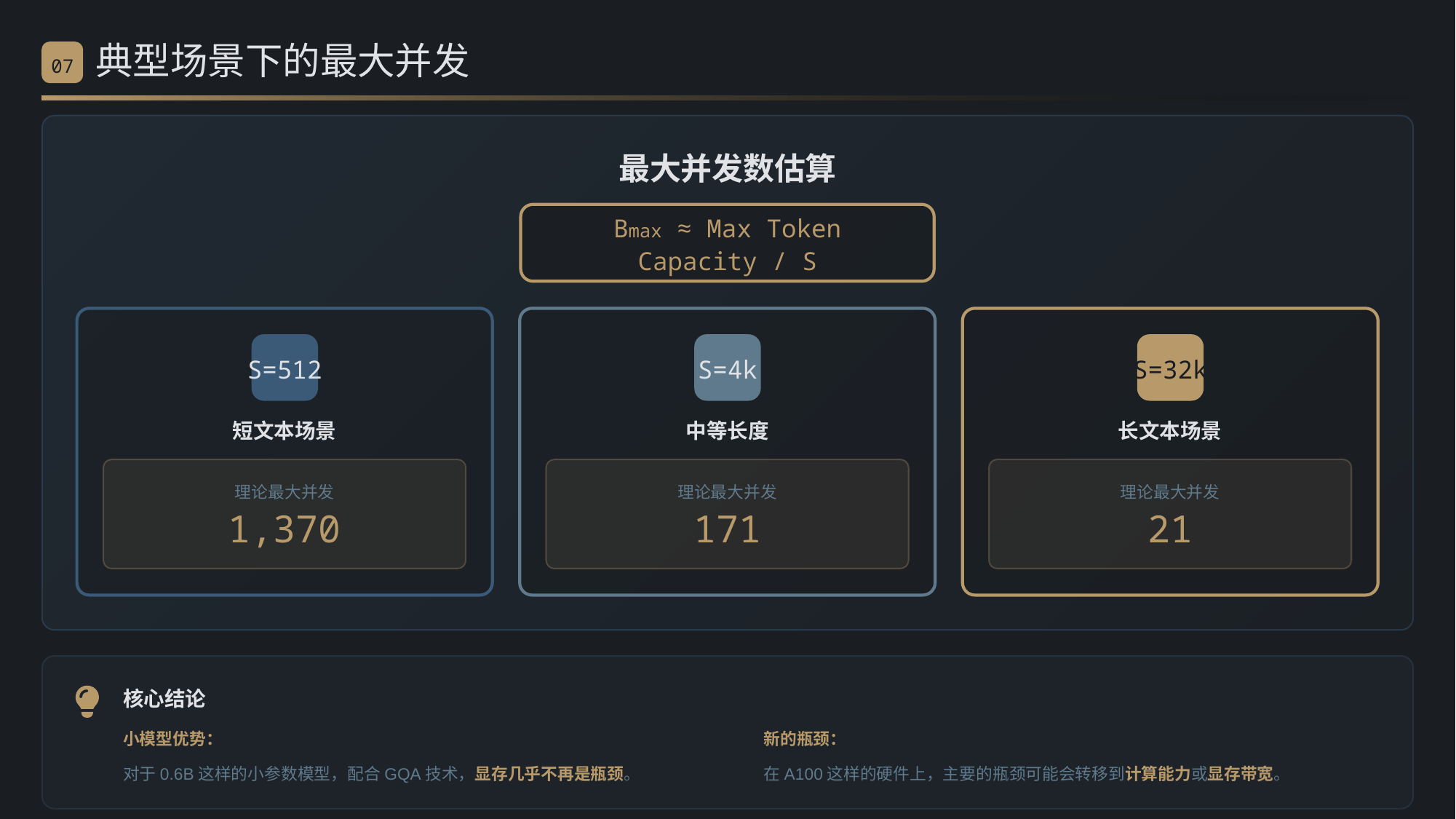

典型场景下的最大并发
07

最大并发数估算

Bmax ≈ Max Token Capacity / S

S=512
S=4k
S=32k
短文本场景
中等长度
长文本场景

理论最大并发
理论最大并发
理论最大并发
1,370
171
21

核心结论

小模型优势：
新的瓶颈：
对于0.6B这样的小参数模型，配合GQA技术，显存几乎不再是瓶颈。
在A100这样的硬件上，主要的瓶颈可能会转移到计算能力或显存带宽。